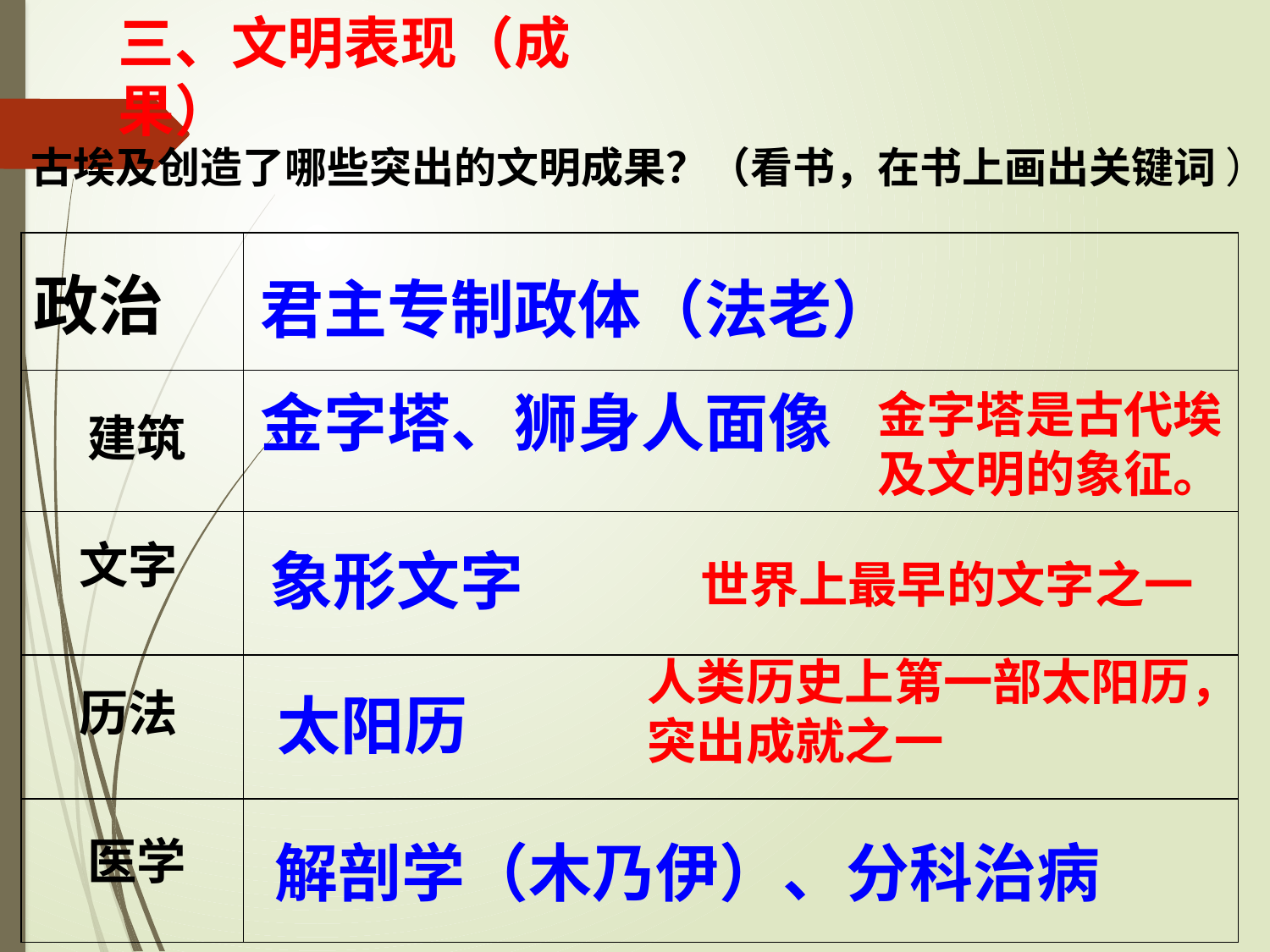

三、文明表现（成果）
古埃及创造了哪些突出的文明成果？（看书，在书上画出关键词 ）
| 政治 |  |
| --- | --- |
君主专制政体（法老）
|  |  |
| --- | --- |
|  |  |
|  |  |
|  |  |
金字塔、狮身人面像
金字塔是古代埃及文明的象征。
建筑
文字
象形文字
世界上最早的文字之一
人类历史上第一部太阳历，突出成就之一
历法
太阳历
医学
解剖学（木乃伊）、分科治病